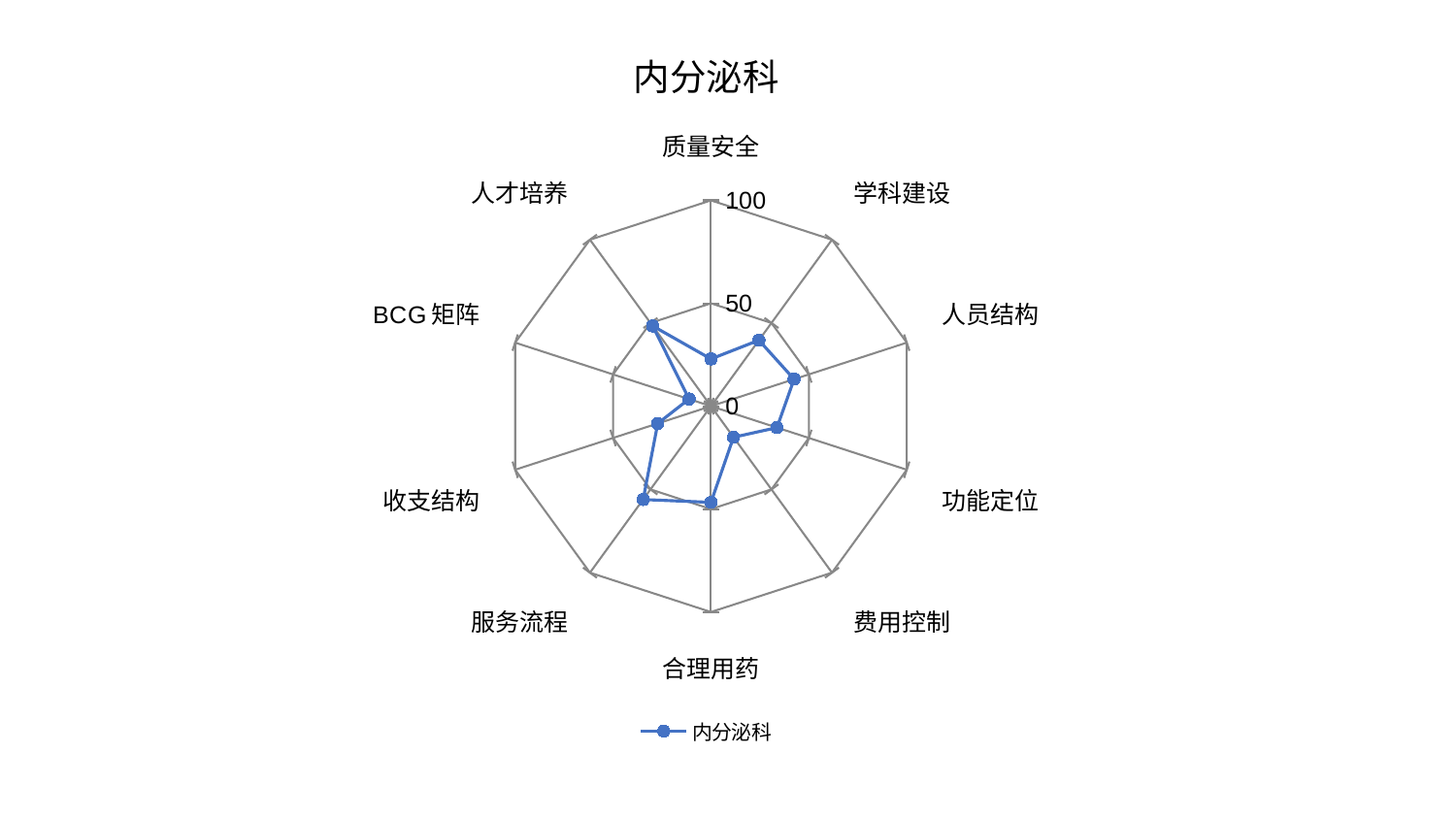

### Chart: 内分泌科

| Category | 内分泌科 |
|---|---|
| 质量安全 | 22.96612442694016 |
| 学科建设 | 39.636417777798954 |
| 人员结构 | 42.46746422098327 |
| 功能定位 | 33.69570502114731 |
| 费用控制 | 18.658165965003285 |
| 合理用药 | 46.73813664723467 |
| 服务流程 | 56.05707882271122 |
| 收支结构 | 27.21710526342824 |
| BCG矩阵 | 11.186326000639223 |
| 人才培养 | 48.23220109992622 |
135